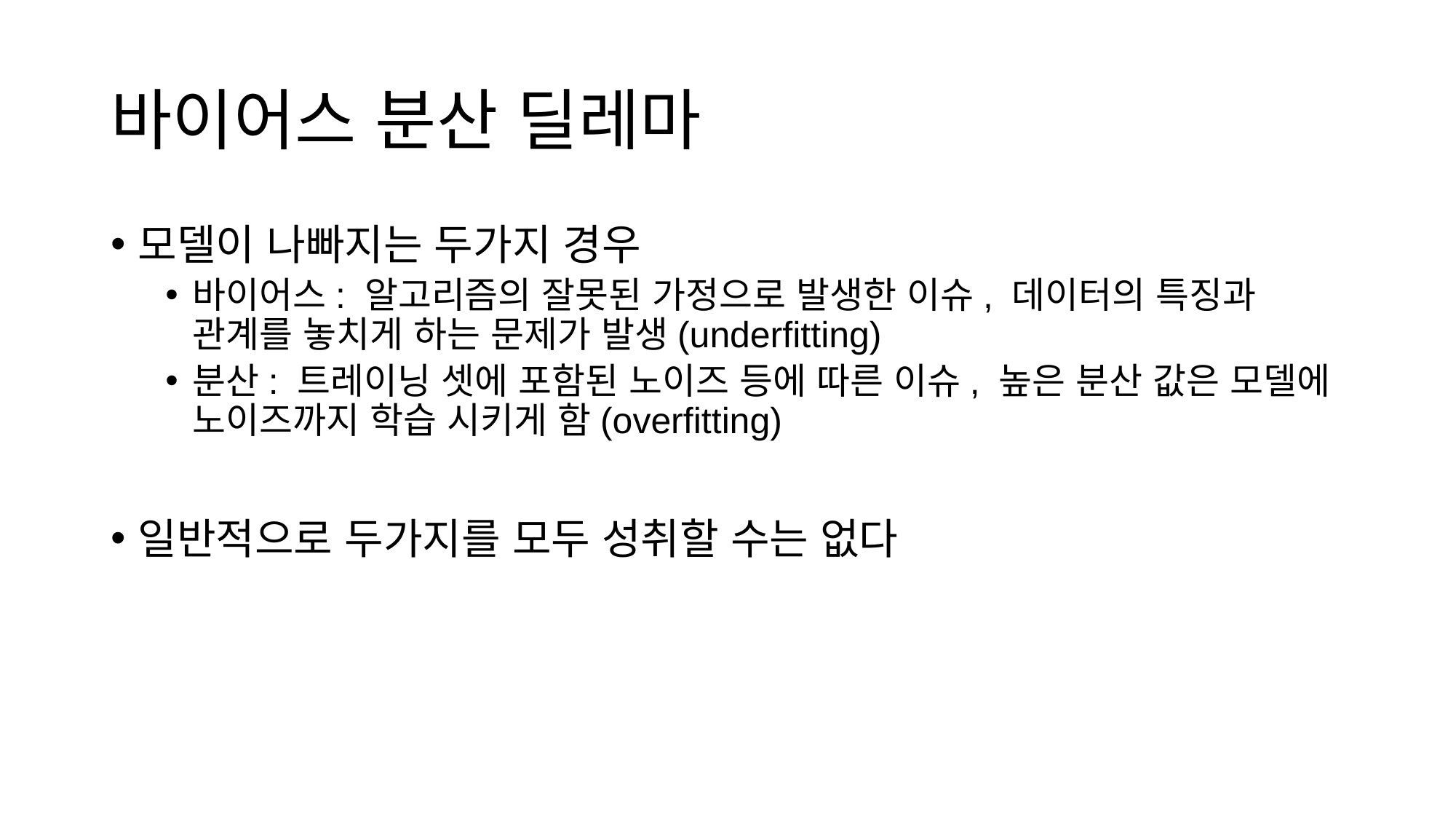

# 바이어스 분산 딜레마
모델이 나빠지는 두가지 경우
바이어스: 알고리즘의 잘못된 가정으로 발생한 이슈, 데이터의 특징과 관계를 놓치게 하는 문제가 발생(underfitting)
분산: 트레이닝 셋에 포함된 노이즈 등에 따른 이슈, 높은 분산 값은 모델에 노이즈까지 학습 시키게 함(overfitting)

일반적으로 두가지를 모두 성취할 수는 없다